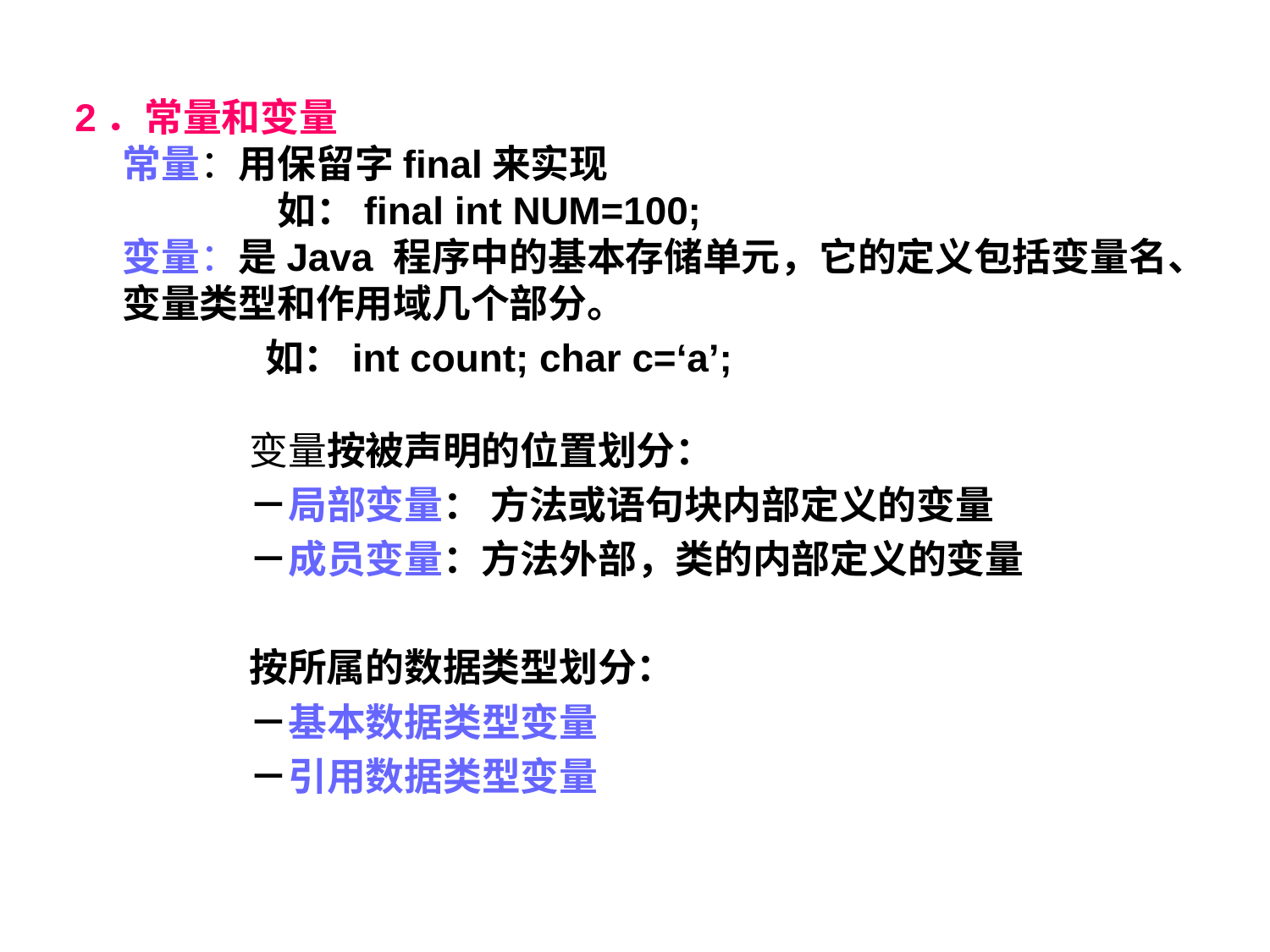

2．常量和变量
常量：用保留字final来实现
　　　　如：final int NUM=100;
变量：是Java 程序中的基本存储单元，它的定义包括变量名、变量类型和作用域几个部分。
　　　 　   如：int count; char c=‘a’;
	变量按被声明的位置划分：
 		－局部变量： 方法或语句块内部定义的变量
		－成员变量：方法外部，类的内部定义的变量

		按所属的数据类型划分：
		－基本数据类型变量
		－引用数据类型变量